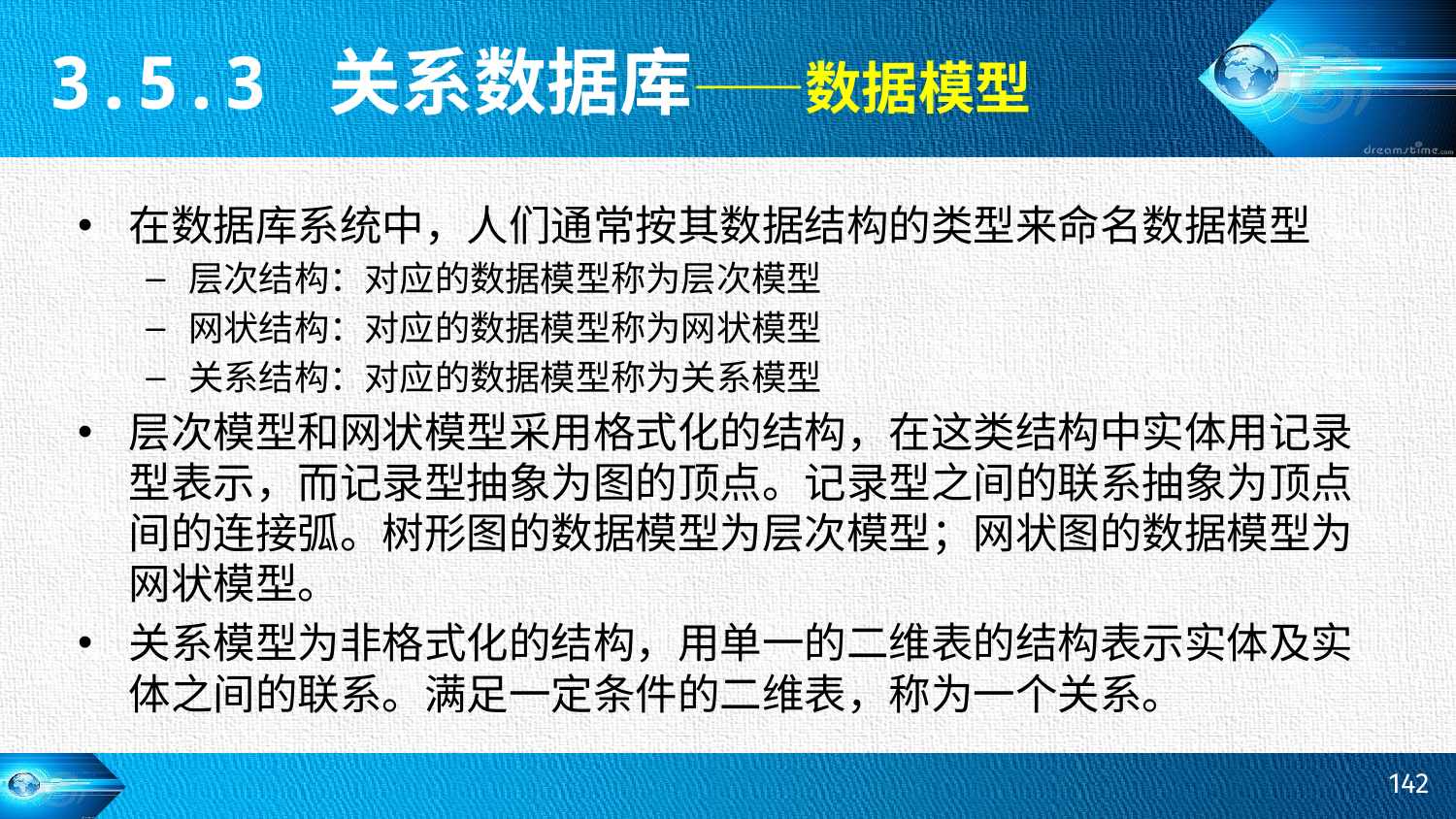

3.5.3 关系数据库——数据模型
在数据库系统中，人们通常按其数据结构的类型来命名数据模型
层次结构：对应的数据模型称为层次模型
网状结构：对应的数据模型称为网状模型
关系结构：对应的数据模型称为关系模型
层次模型和网状模型采用格式化的结构，在这类结构中实体用记录型表示，而记录型抽象为图的顶点。记录型之间的联系抽象为顶点间的连接弧。树形图的数据模型为层次模型；网状图的数据模型为网状模型。
关系模型为非格式化的结构，用单一的二维表的结构表示实体及实体之间的联系。满足一定条件的二维表，称为一个关系。
142